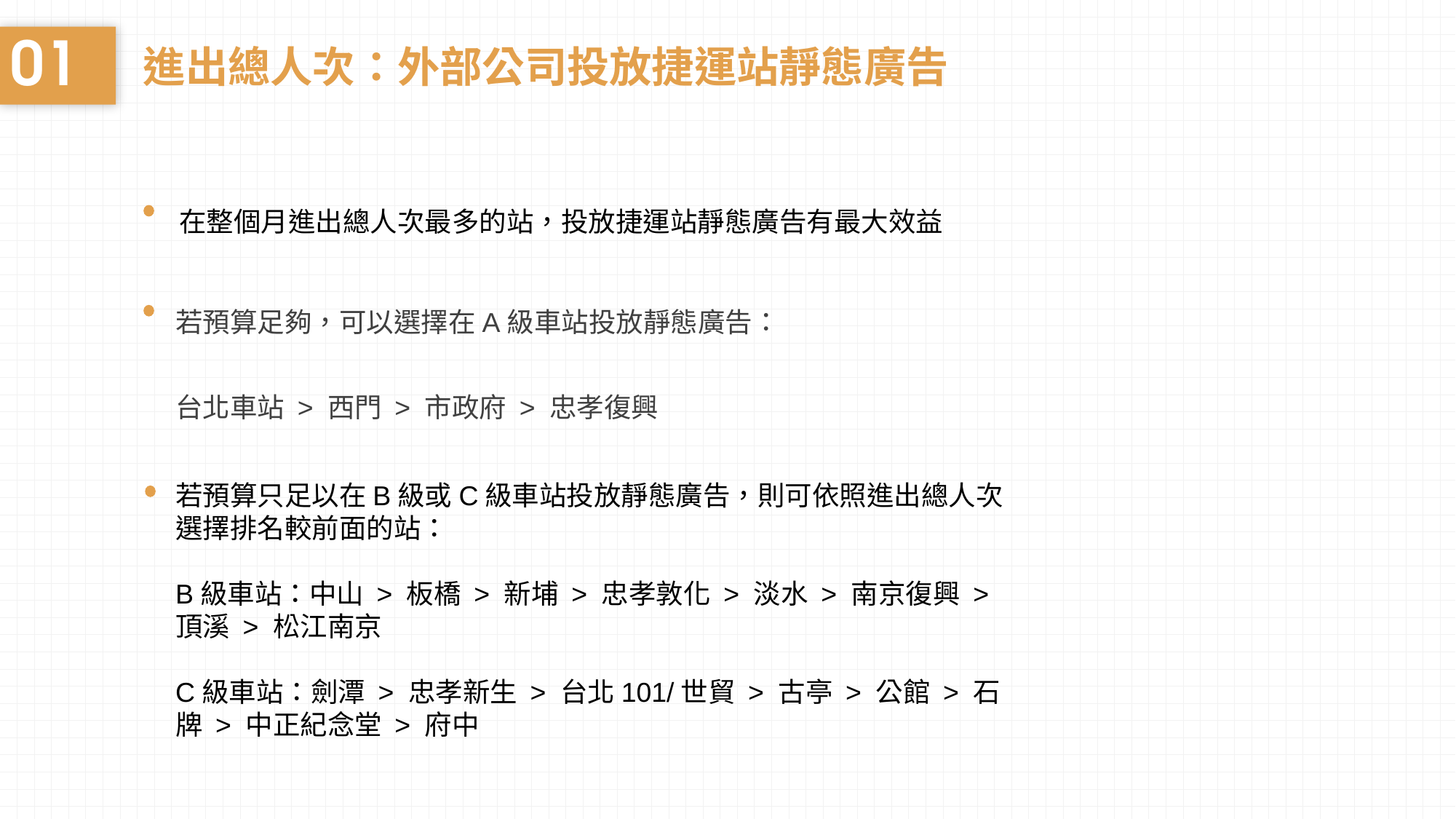

01
進出總人次：外部公司投放捷運站靜態廣告
在整個月進出總人次最多的站，投放捷運站靜態廣告有最大效益

若預算足夠，可以選擇在A級車站投放靜態廣告：

台北車站 > 西門 > 市政府 > 忠孝復興

若預算只足以在B級或C級車站投放靜態廣告，則可依照進出總人次選擇排名較前面的站：

B級車站：中山 > 板橋 > 新埔 > 忠孝敦化 > 淡水 > 南京復興 > 頂溪 > 松江南京

C級車站：劍潭 > 忠孝新生 > 台北101/世貿 > 古亭 > 公館 > 石牌 > 中正紀念堂 > 府中